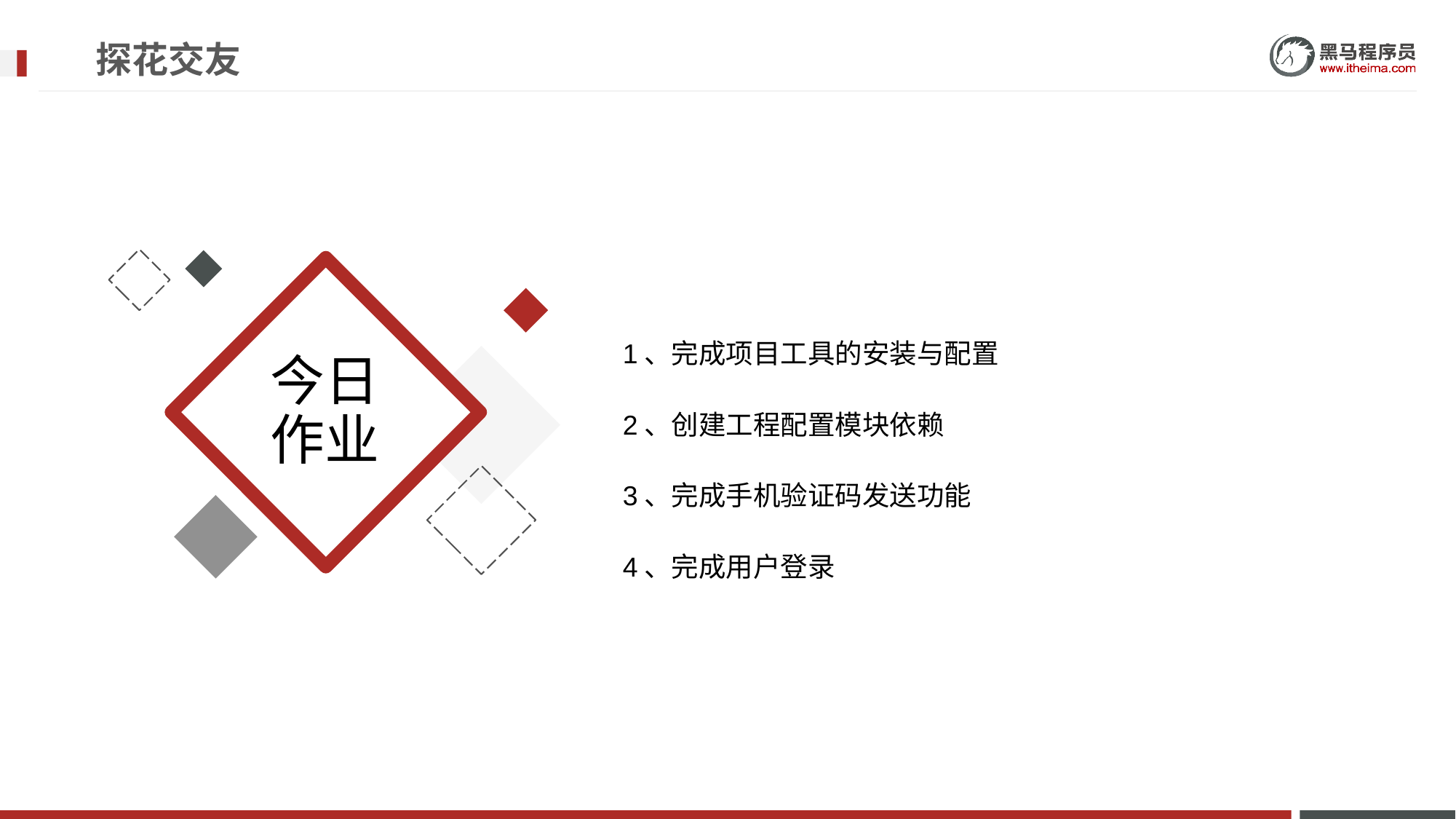

# 探花交友
1、完成项目工具的安装与配置
2、创建工程配置模块依赖
3、完成手机验证码发送功能
4、完成用户登录